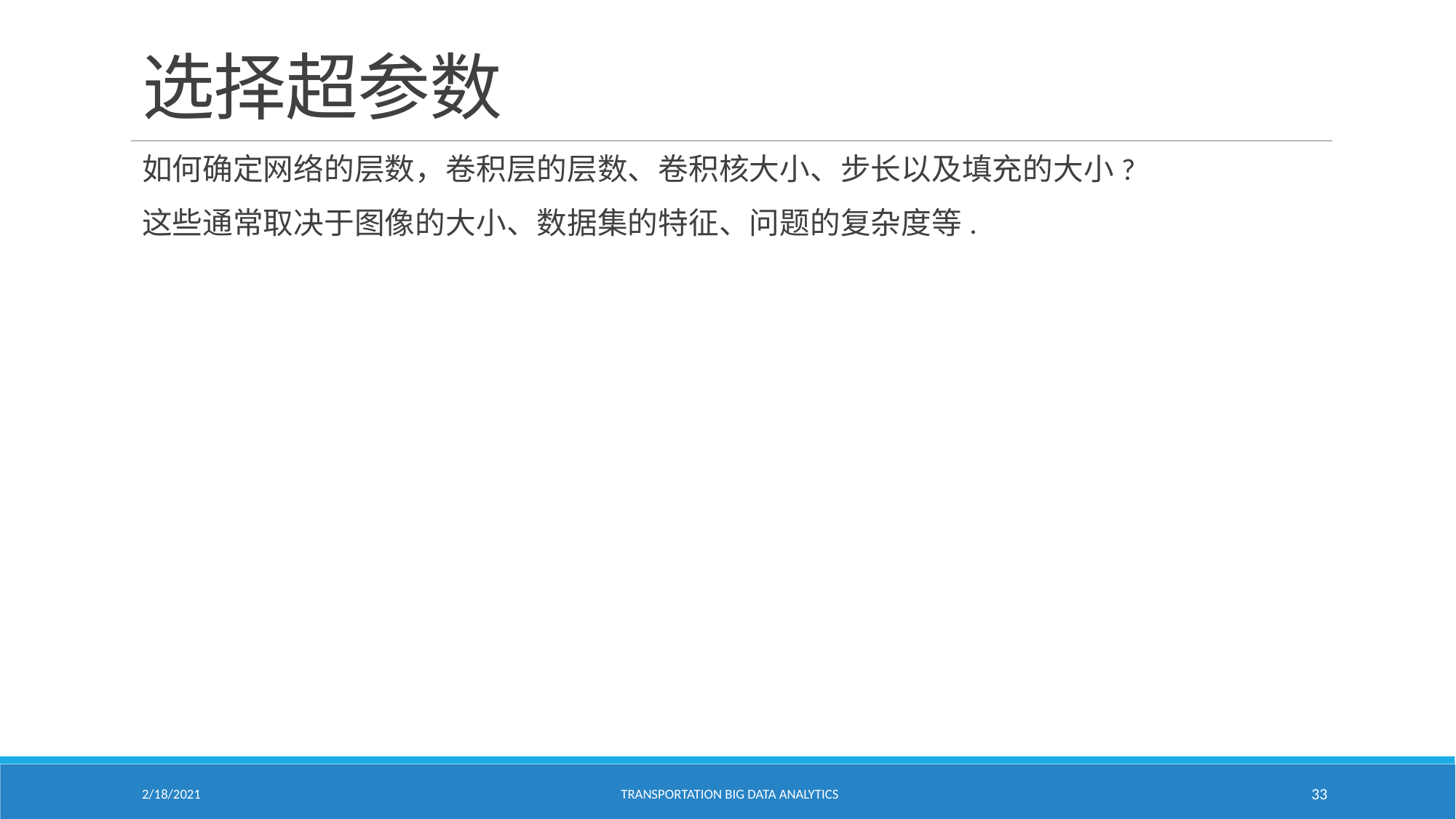

# 选择超参数
如何确定网络的层数，卷积层的层数、卷积核大小、步长以及填充的大小?
这些通常取决于图像的大小、数据集的特征、问题的复杂度等.

2/18/2021
Transportation Big Data Analytics
33